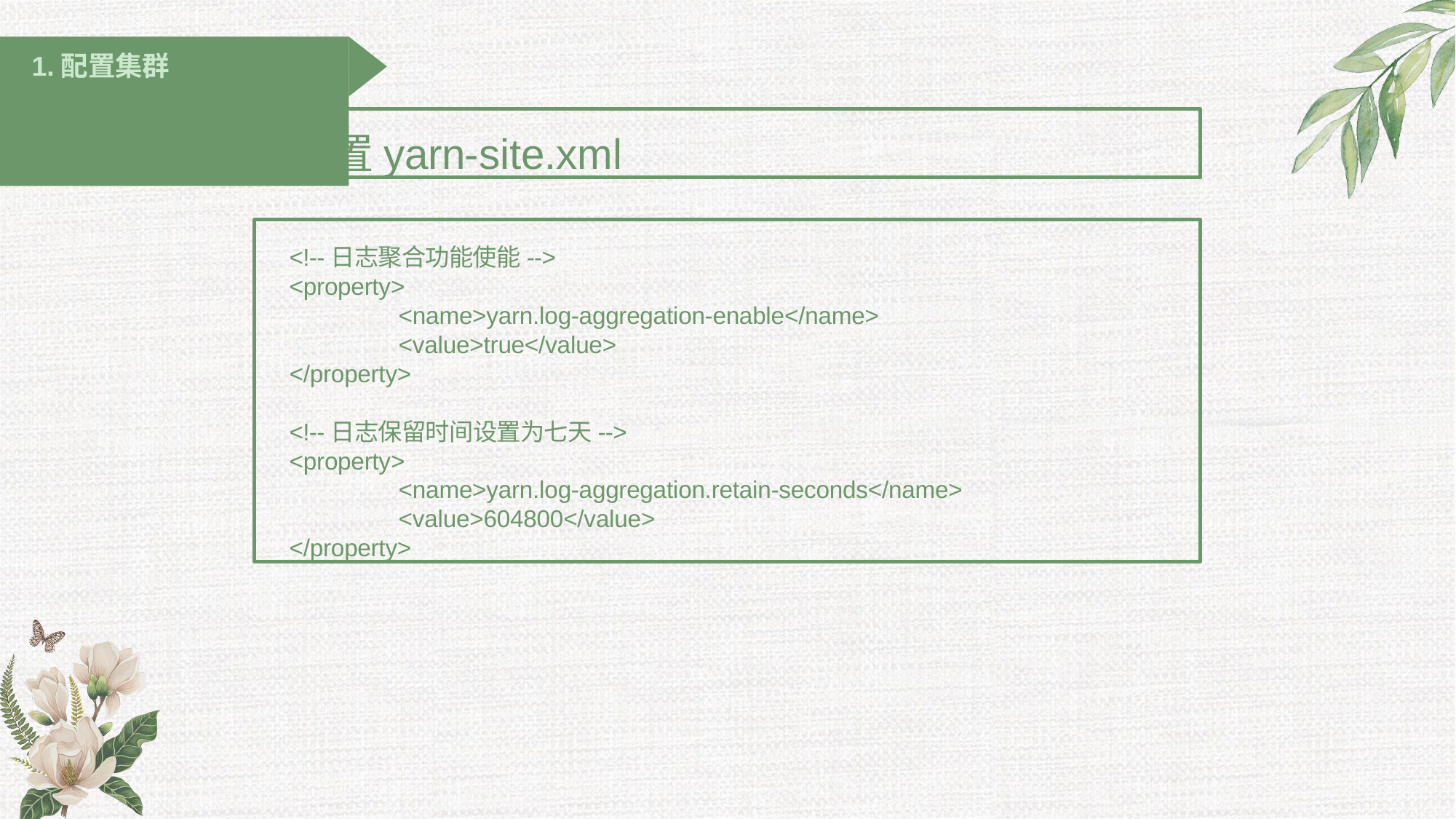

# 1.配置集群
配置yarn-site.xml
<!--日志聚合功能使能-->
<property>
<name>yarn.log-aggregation-enable</name>
<value>true</value>
</property>
<!--日志保留时间设置为七天-->
<property>
<name>yarn.log-aggregation.retain-seconds</name>
<value>604800</value>
</property>